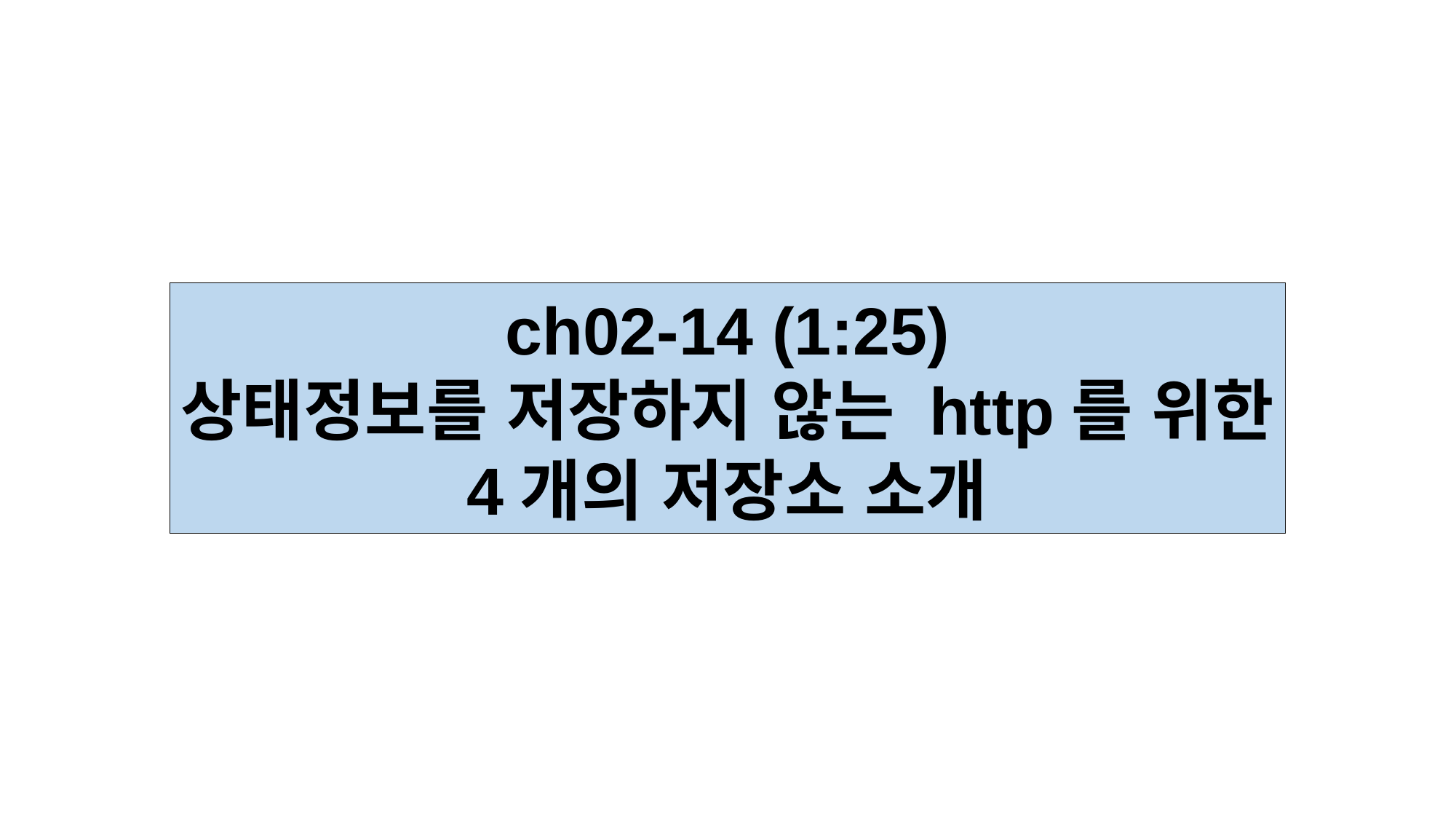

ch02-14 (1:25)
상태정보를 저장하지 않는 http를 위한
4개의 저장소 소개